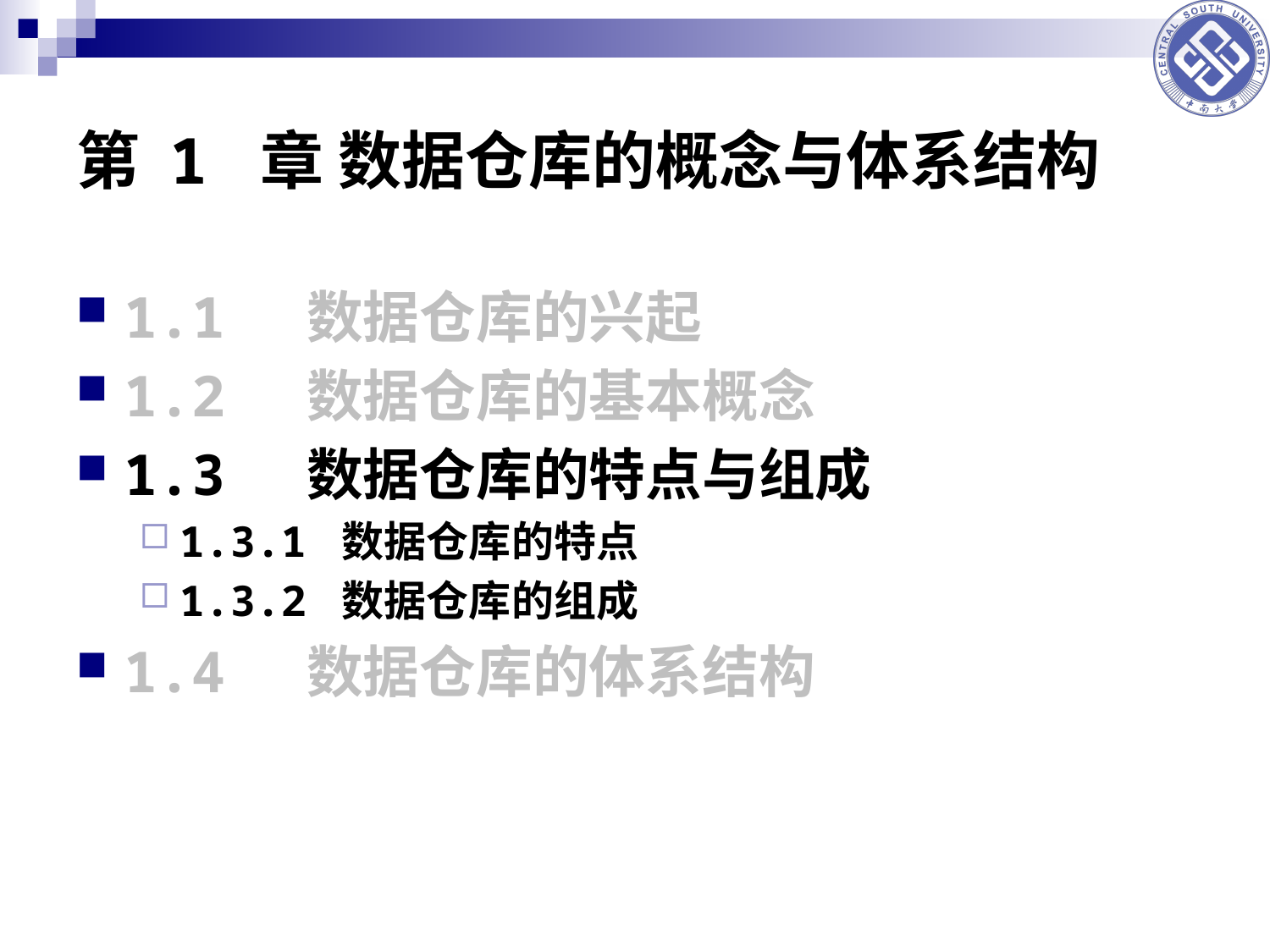

# 第 1 章 数据仓库的概念与体系结构
1.1  数据仓库的兴起
1.2  数据仓库的基本概念
1.3  数据仓库的特点与组成
1.3.1 数据仓库的特点
1.3.2 数据仓库的组成
1.4  数据仓库的体系结构